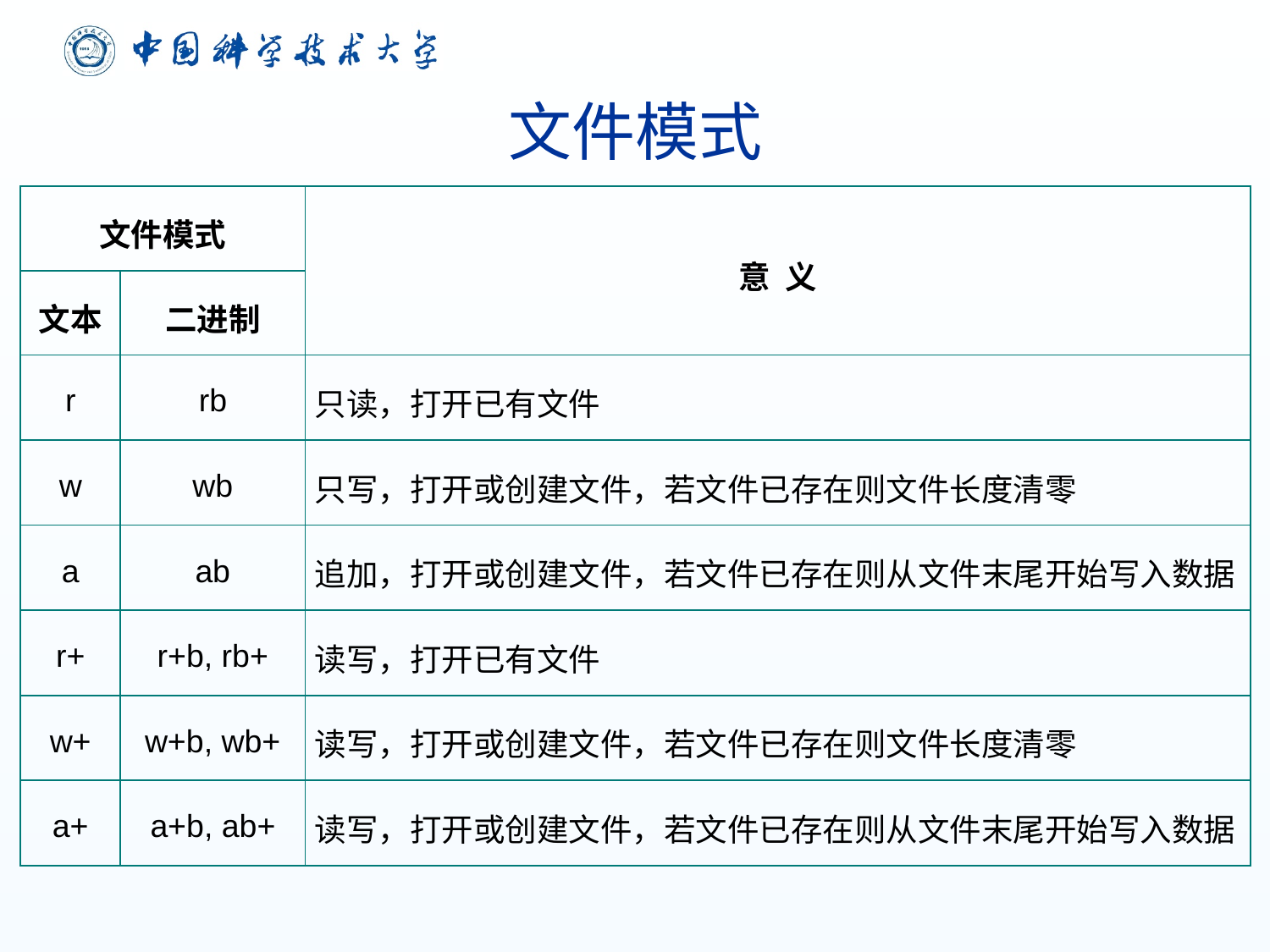

# 文件模式
| 文件模式 |  | 意 义 |
| --- | --- | --- |
| 文本 | 二进制 |  |
| r | rb | 只读，打开已有文件 |
| w | wb | 只写，打开或创建文件，若文件已存在则文件长度清零 |
| a | ab | 追加，打开或创建文件，若文件已存在则从文件末尾开始写入数据 |
| r+ | r+b, rb+ | 读写，打开已有文件 |
| w+ | w+b, wb+ | 读写，打开或创建文件，若文件已存在则文件长度清零 |
| a+ | a+b, ab+ | 读写，打开或创建文件，若文件已存在则从文件末尾开始写入数据 |